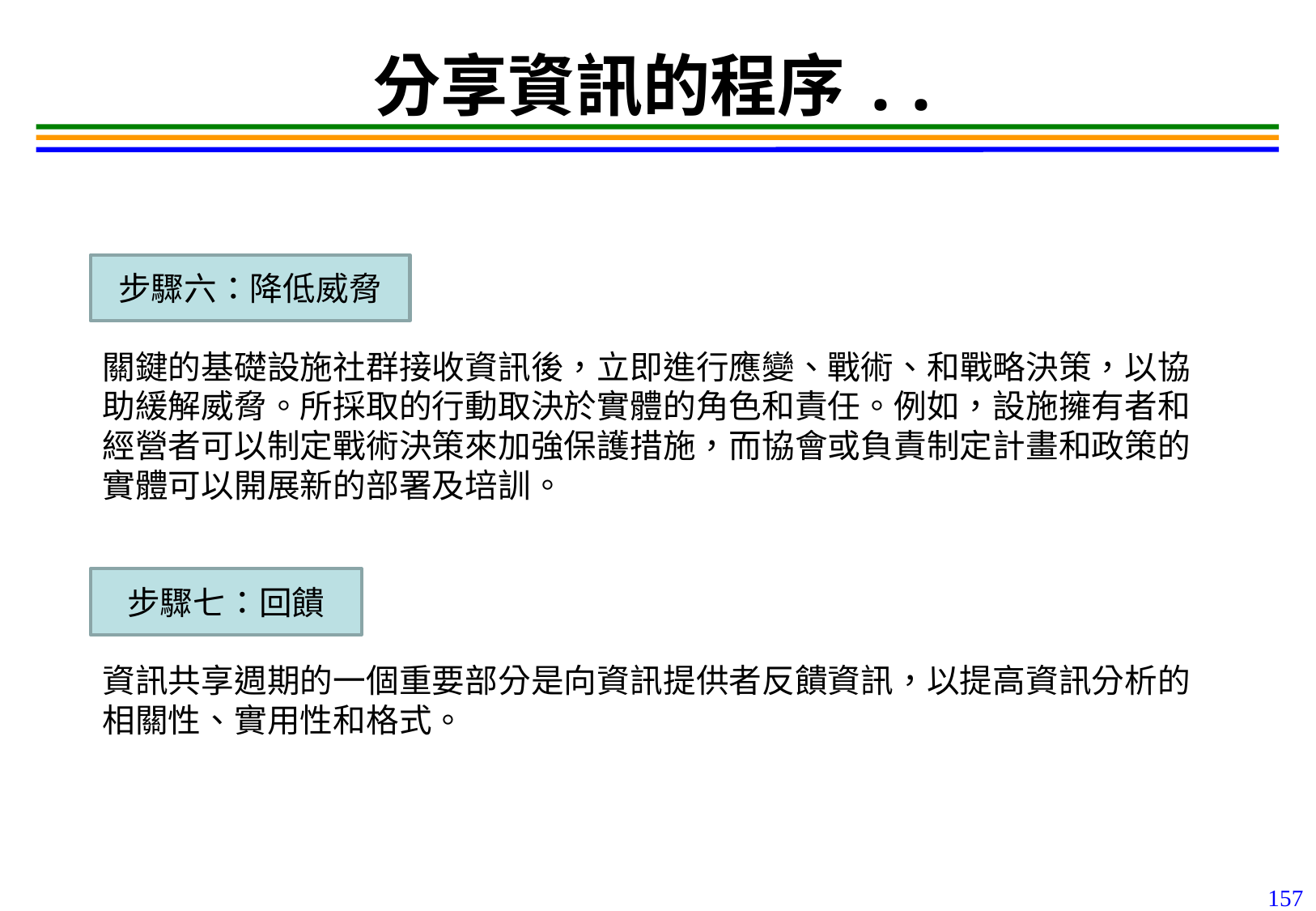

157
# 分享資訊的程序..
步驟六：降低威脅
關鍵的基礎設施社群接收資訊後，立即進行應變、戰術、和戰略決策，以協助緩解威脅。所採取的行動取決於實體的角色和責任。例如，設施擁有者和經營者可以制定戰術決策來加強保護措施，而協會或負責制定計畫和政策的實體可以開展新的部署及培訓。
步驟七：回饋
資訊共享週期的一個重要部分是向資訊提供者反饋資訊，以提高資訊分析的相關性、實用性和格式。